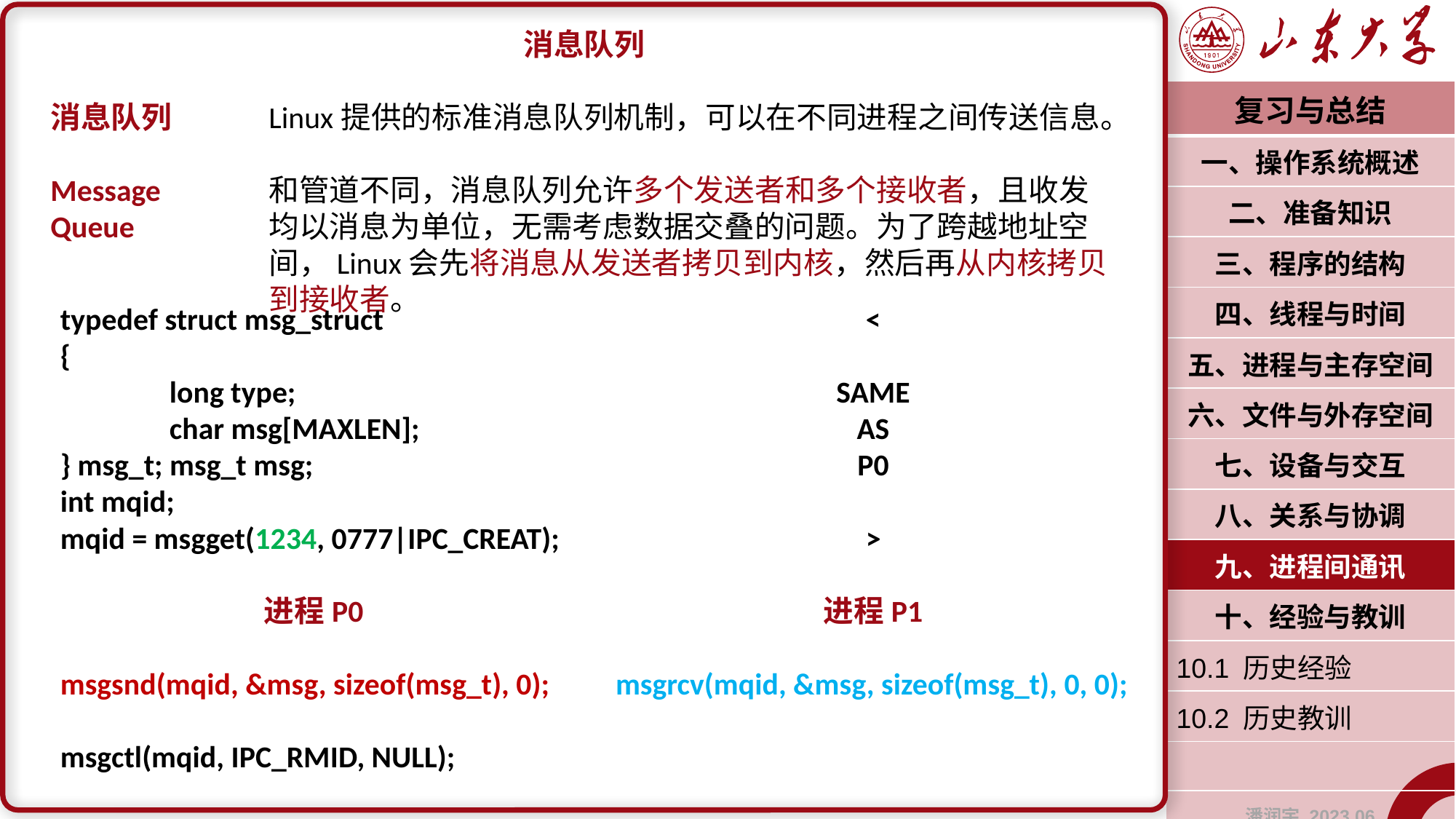

消息队列

消息队列	Linux提供的标准消息队列机制，可以在不同进程之间传送信息。
Message	和管道不同，消息队列允许多个发送者和多个接收者，且收发Queue		均以消息为单位，无需考虑数据交叠的问题。为了跨越地址空		间，Linux会先将消息从发送者拷贝到内核，然后再从内核拷贝		到接收者。
| 复习与总结 |
| --- |
| 一、操作系统概述 |
| 二、准备知识 |
| 三、程序的结构 |
| 四、线程与时间 |
| 五、进程与主存空间 |
| 六、文件与外存空间 |
| 七、设备与交互 |
| 八、关系与协调 |
| 九、进程间通讯 |
| 十、经验与教训 |
| 10.1 历史经验 |
| 10.2 历史教训 |
|  |
| 潘润宇 2023.06 |
typedef struct msg_struct
{
	long type;
	char msg[MAXLEN];
} msg_t; msg_t msg;
int mqid;
mqid = msgget(1234, 0777|IPC_CREAT);

进程P0

msgsnd(mqid, &msg, sizeof(msg_t), 0);

msgctl(mqid, IPC_RMID, NULL);
<

SAME
AS
P0

>

进程P1

msgrcv(mqid, &msg, sizeof(msg_t), 0, 0);